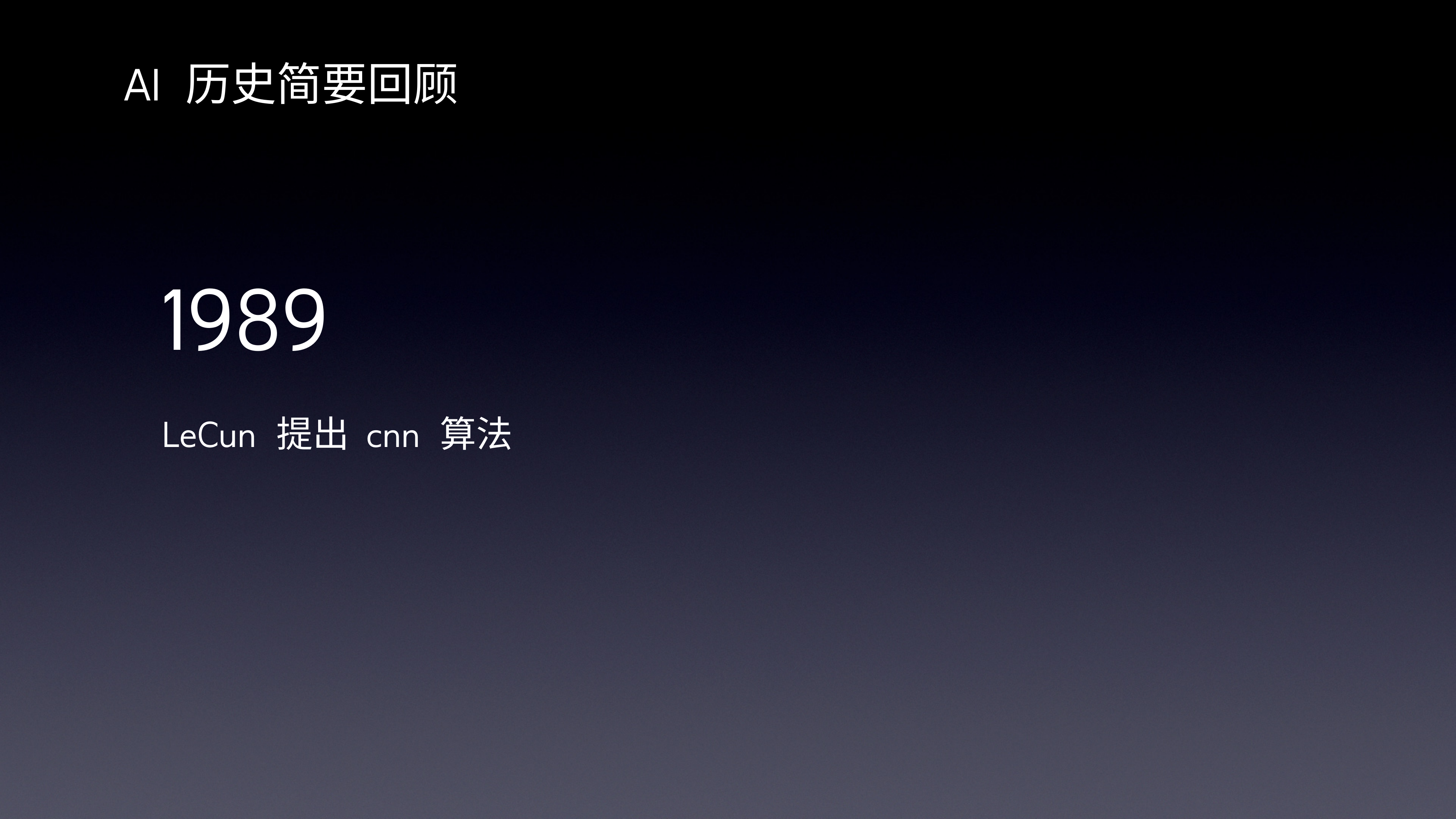

# AI 历史简要回顾
1989

LeCun 提出 cnn 算法